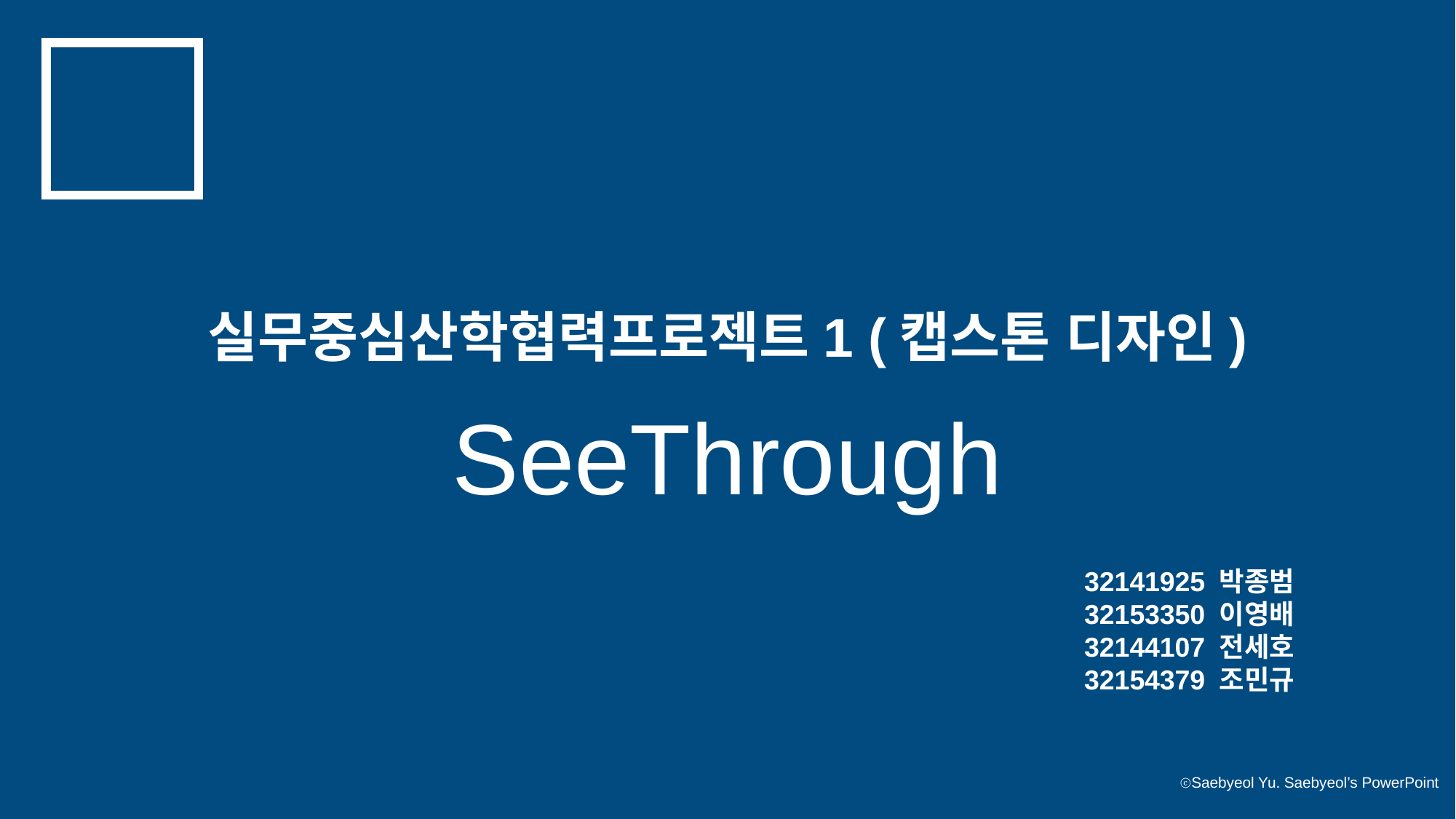

실무중심산학협력프로젝트1 (캡스톤 디자인)
SeeThrough
32141925 박종범
32153350 이영배
32144107 전세호
32154379 조민규